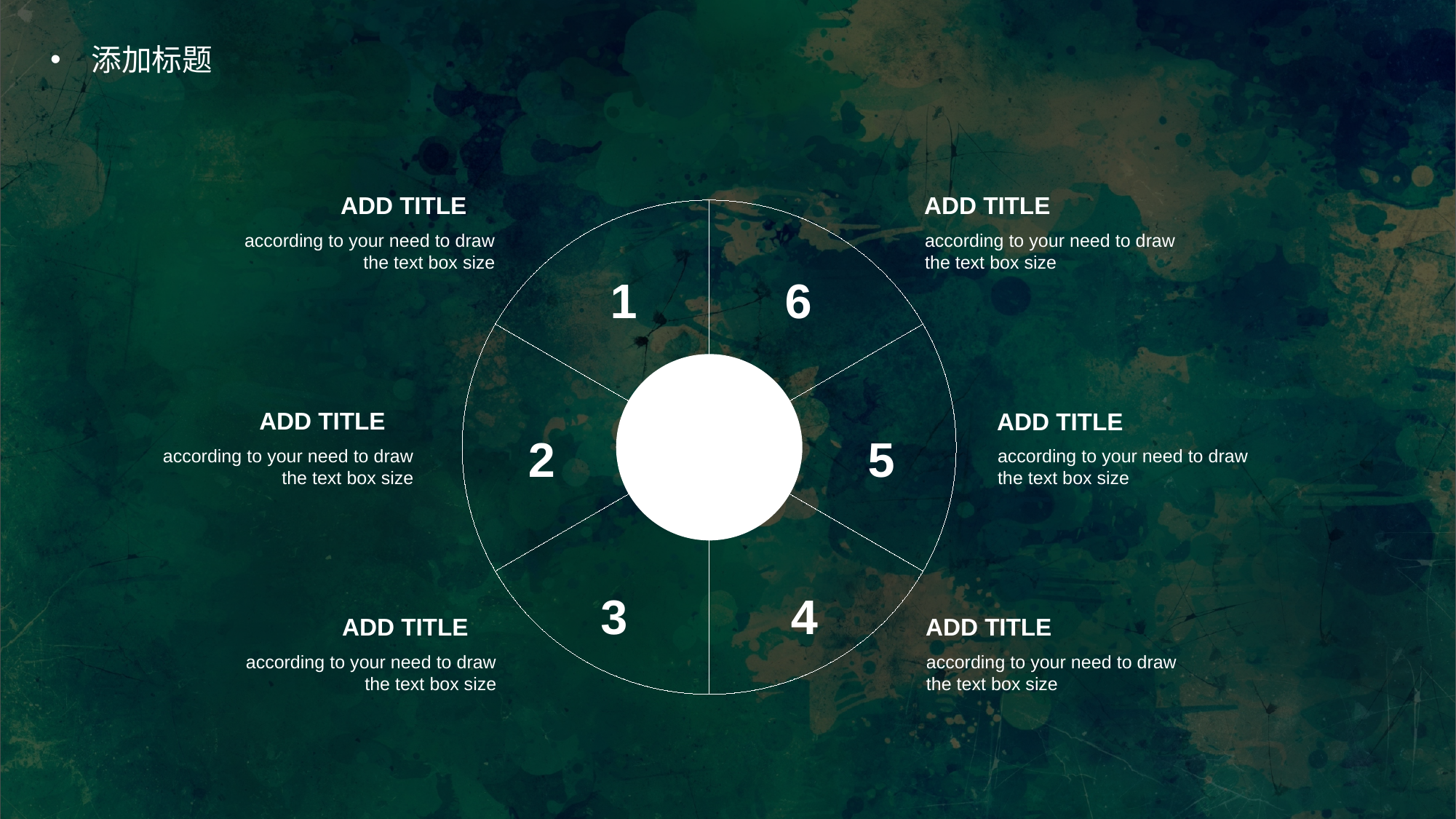

添加标题
ADD TITLE
ADD TITLE

according to your need to draw the text box size
according to your need to draw the text box size
1
6

ADD TITLE
ADD TITLE
KEYS
2
5
according to your need to draw the text box size
according to your need to draw the text box size

3
4
ADD TITLE
ADD TITLE
according to your need to draw the text box size
according to your need to draw the text box size